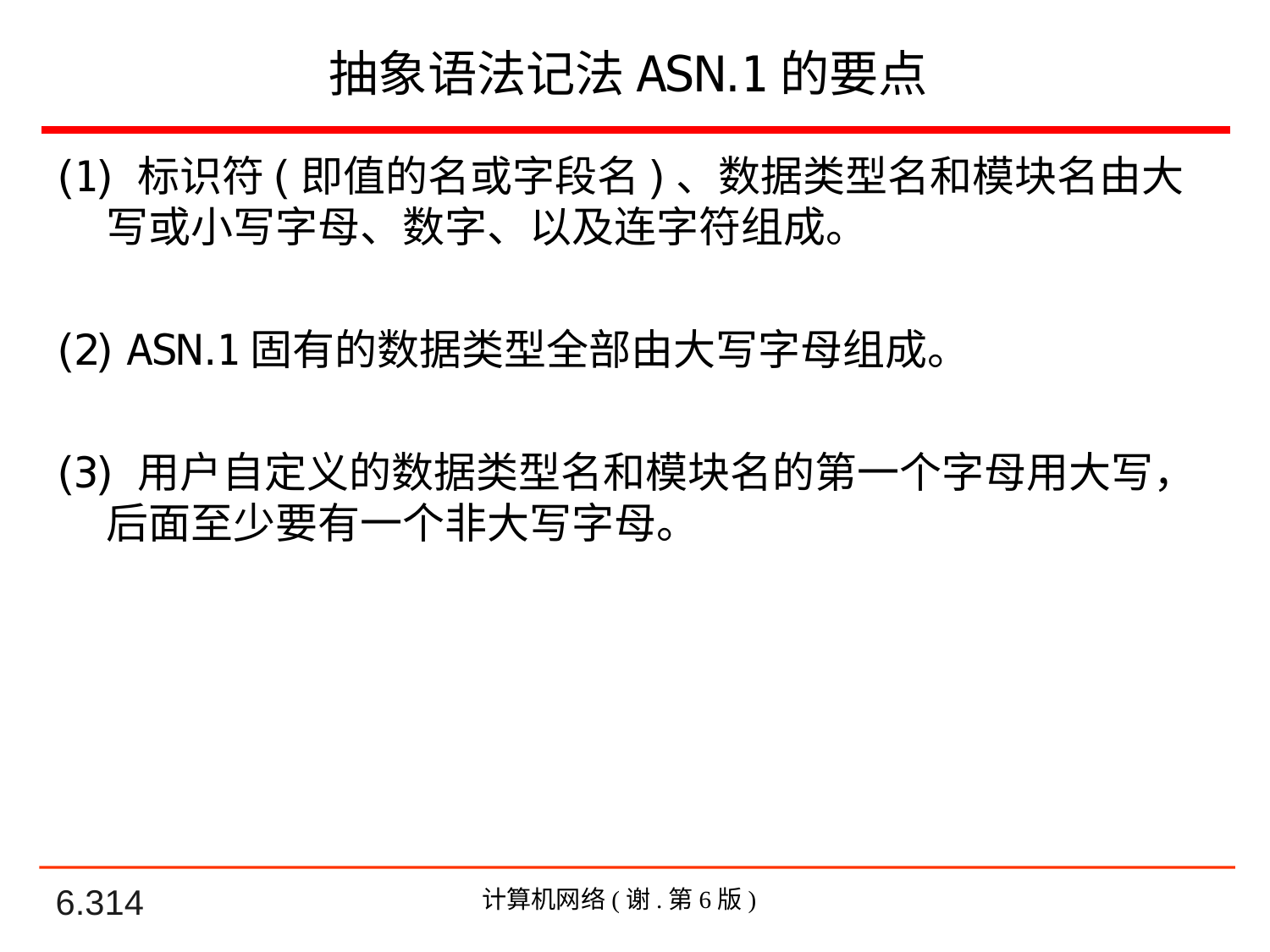

# 抽象语法记法ASN.1的要点
(1) 标识符(即值的名或字段名)、数据类型名和模块名由大写或小写字母、数字、以及连字符组成。

(2) ASN.1固有的数据类型全部由大写字母组成。

(3) 用户自定义的数据类型名和模块名的第一个字母用大写，后面至少要有一个非大写字母。